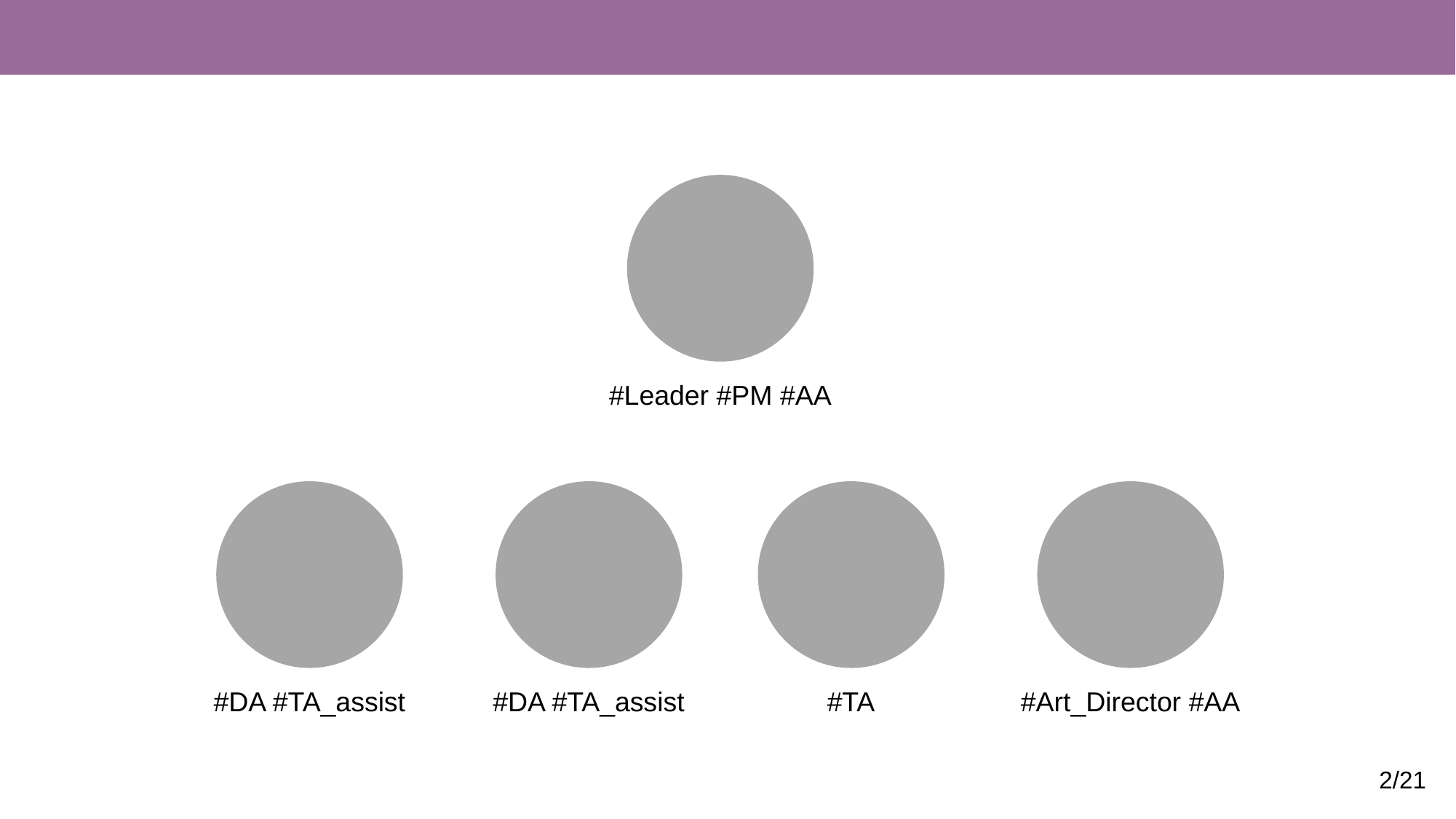

INTRO
원동진
#Leader #PM #AA
손미연
#DA #TA_assist
#DA #TA_assist
최희철
윤대호
#TA
채규비
#Art_Director #AA
2/21